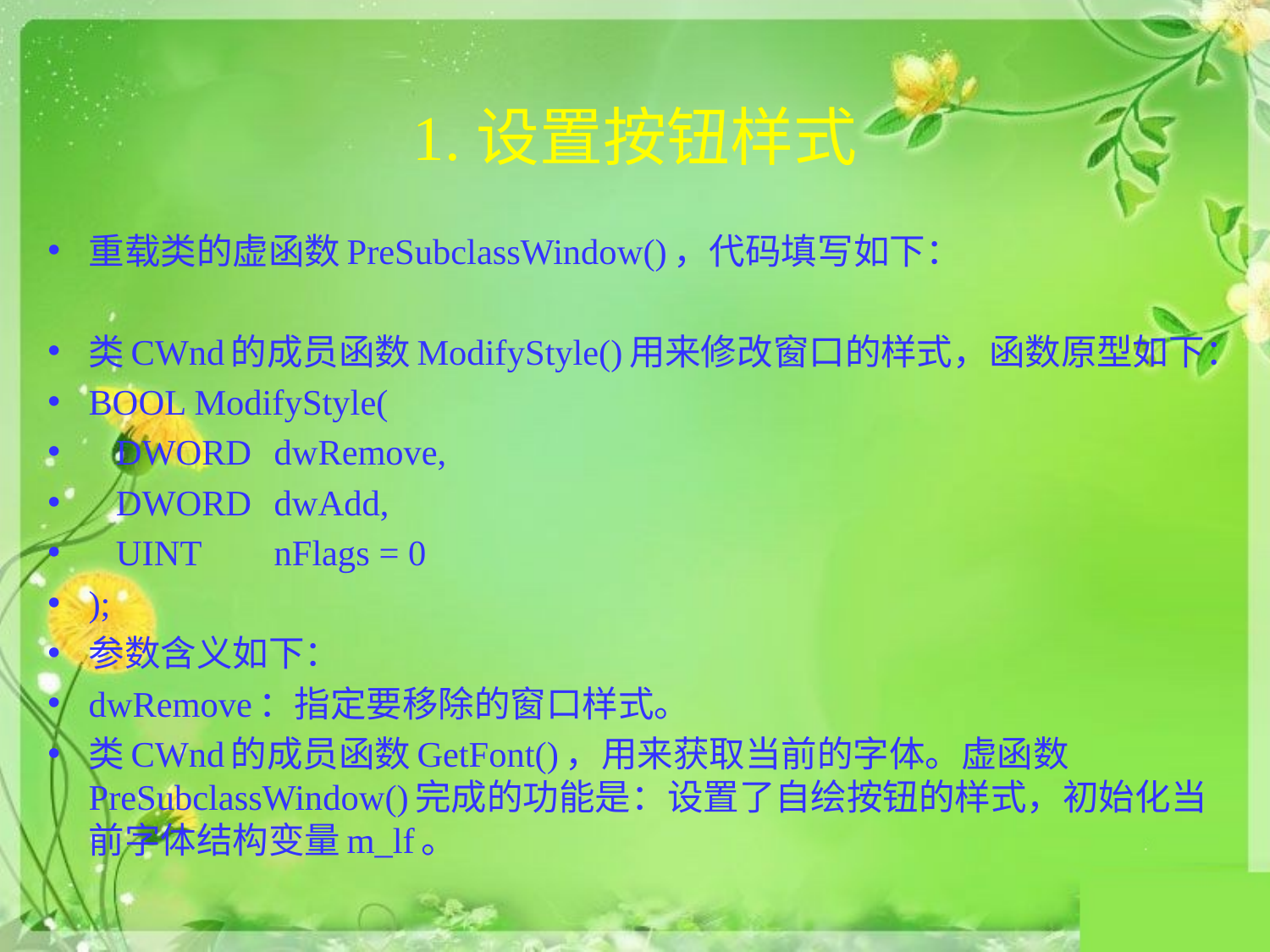

# 1.设置按钮样式
重载类的虚函数PreSubclassWindow()，代码填写如下：

类CWnd的成员函数ModifyStyle()用来修改窗口的样式，函数原型如下：
BOOL ModifyStyle(
   DWORD 	dwRemove,
   DWORD 	dwAdd,
   UINT 		nFlags = 0
);
参数含义如下：
dwRemove：指定要移除的窗口样式。
类CWnd的成员函数GetFont()，用来获取当前的字体。虚函数PreSubclassWindow()完成的功能是：设置了自绘按钮的样式，初始化当前字体结构变量m_lf。